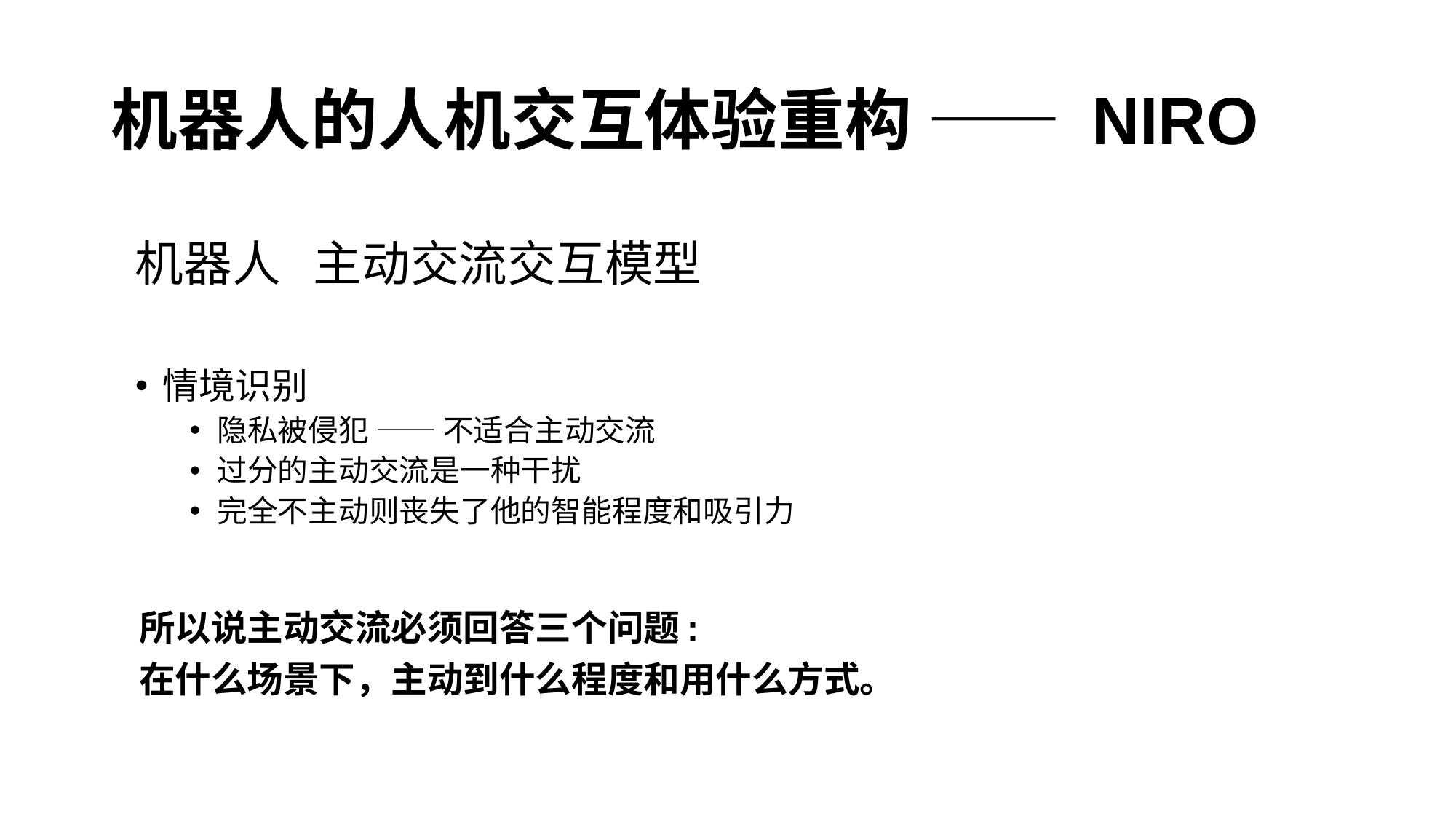

# 机器人的人机交互体验重构 —— NIRO
机器人   主动交流交互模型

情境识别
隐私被侵犯 —— 不适合主动交流
过分的主动交流是一种干扰
完全不主动则丧失了他的智能程度和吸引力
所以说主动交流必须回答三个问题:
在什么场景下，主动到什么程度和用什么方式。